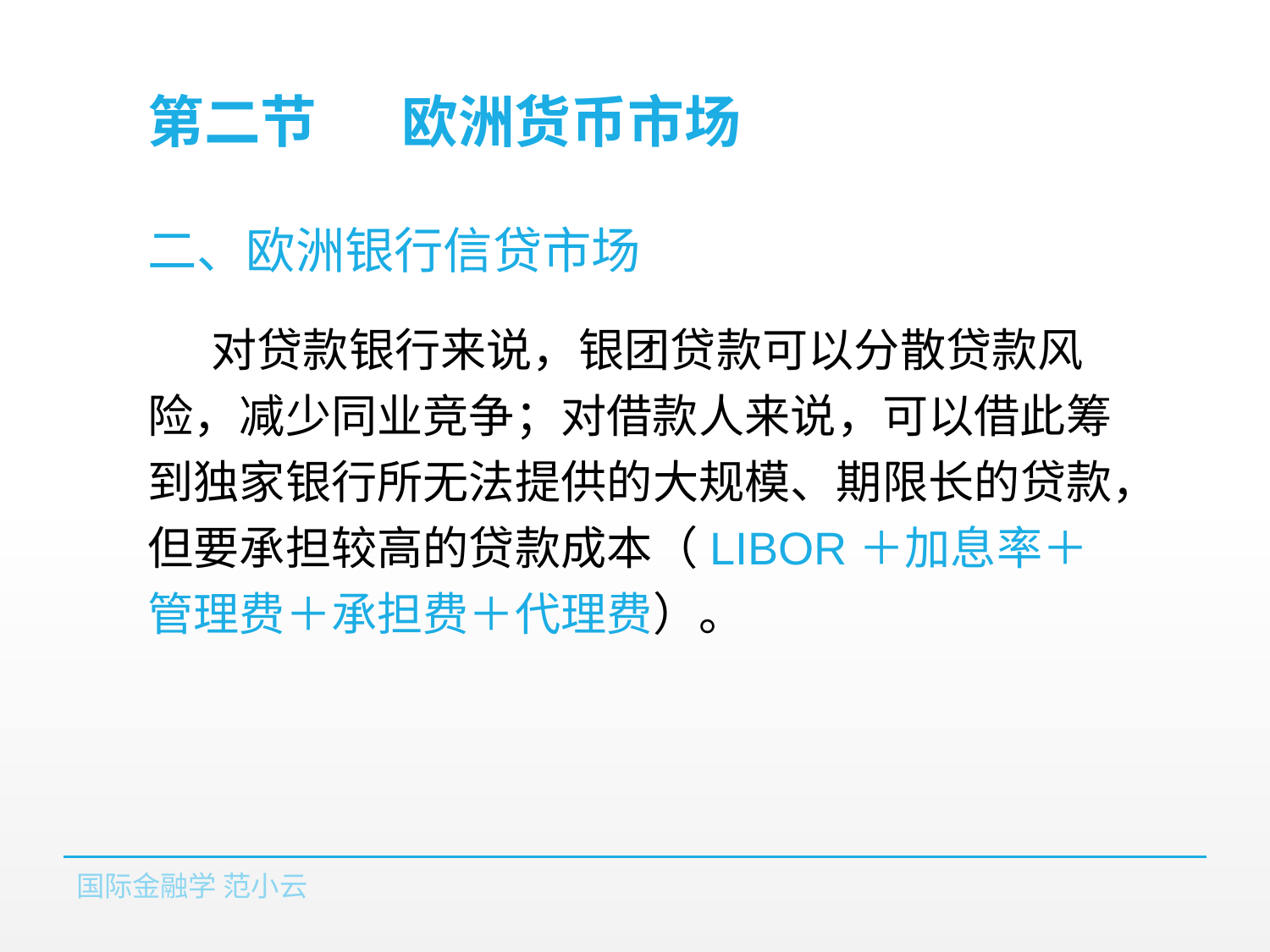

# 第二节	欧洲货币市场
二、欧洲银行信贷市场
对贷款银行来说，银团贷款可以分散贷款风险，减少同业竞争；对借款人来说，可以借此筹到独家银行所无法提供的大规模、期限长的贷款，但要承担较高的贷款成本（LIBOR＋加息率＋管理费＋承担费＋代理费）。
国际金融学 范小云